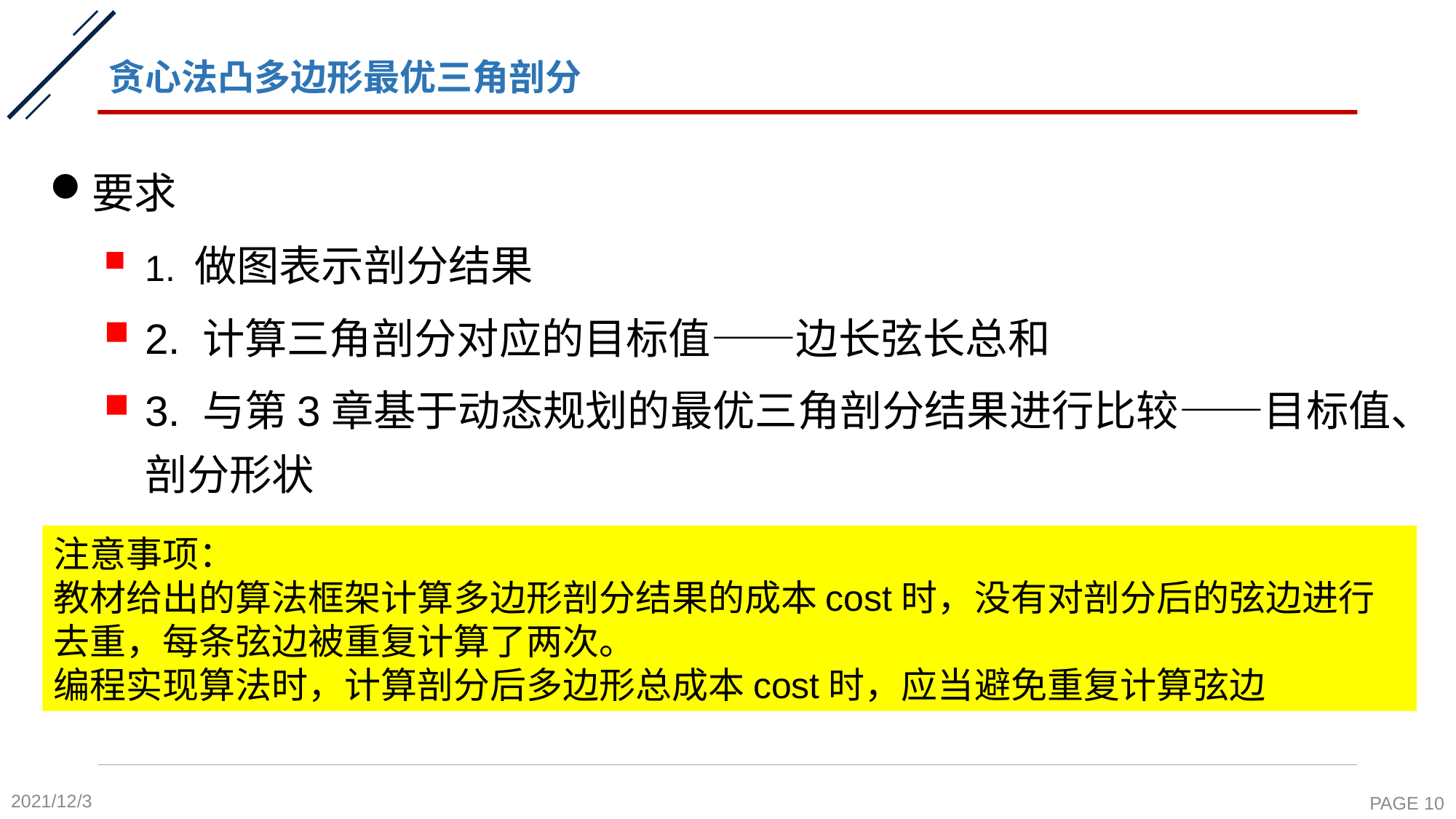

# 贪心法凸多边形最优三角剖分

要求
1. 做图表示剖分结果
2. 计算三角剖分对应的目标值——边长弦长总和
3. 与第3章基于动态规划的最优三角剖分结果进行比较——目标值、剖分形状

注意事项：
教材给出的算法框架计算多边形剖分结果的成本cost时，没有对剖分后的弦边进行去重，每条弦边被重复计算了两次。
编程实现算法时，计算剖分后多边形总成本cost时，应当避免重复计算弦边
2021/12/3
PAGE 10